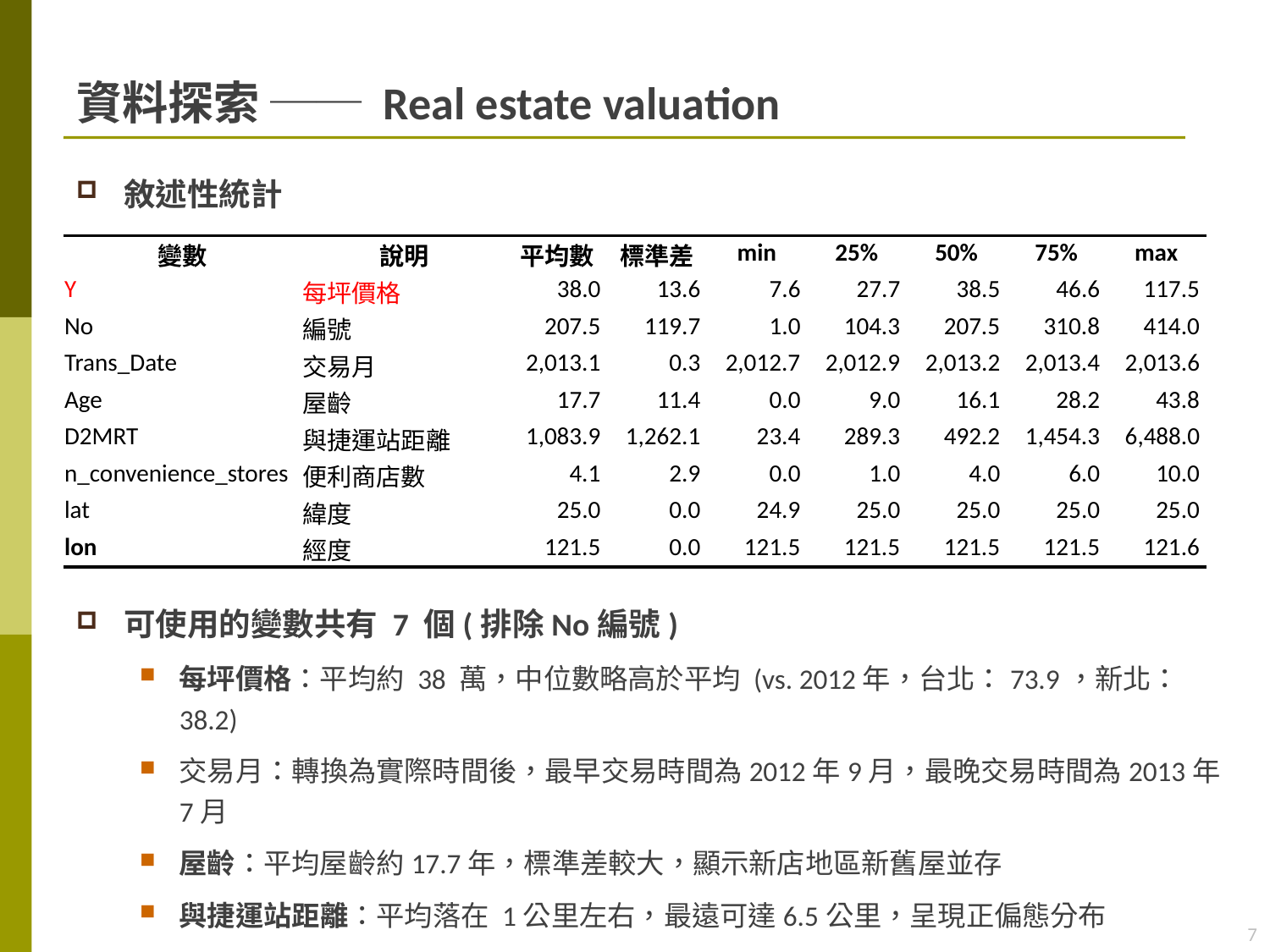

# 資料探索 ── Real estate valuation
敘述性統計

可使用的變數共有 7 個(排除No編號)
每坪價格：平均約 38 萬，中位數略高於平均 (vs. 2012年，台北：73.9，新北：38.2)
交易月：轉換為實際時間後，最早交易時間為2012年9月，最晚交易時間為2013年7月
屋齡：平均屋齡約17.7年，標準差較大，顯示新店地區新舊屋並存
與捷運站距離：平均落在 1公里左右，最遠可達6.5公里，呈現正偏態分布
便利商店數：資料並無說明半徑範圍，平均落在4.1間

| 變數 | 說明 | 平均數 | 標準差 | min | 25% | 50% | 75% | max |
| --- | --- | --- | --- | --- | --- | --- | --- | --- |
| Y | 每坪價格 | 38.0 | 13.6 | 7.6 | 27.7 | 38.5 | 46.6 | 117.5 |
| No | 編號 | 207.5 | 119.7 | 1.0 | 104.3 | 207.5 | 310.8 | 414.0 |
| Trans\_Date | 交易月 | 2,013.1 | 0.3 | 2,012.7 | 2,012.9 | 2,013.2 | 2,013.4 | 2,013.6 |
| Age | 屋齡 | 17.7 | 11.4 | 0.0 | 9.0 | 16.1 | 28.2 | 43.8 |
| D2MRT | 與捷運站距離 | 1,083.9 | 1,262.1 | 23.4 | 289.3 | 492.2 | 1,454.3 | 6,488.0 |
| n\_convenience\_stores | 便利商店數 | 4.1 | 2.9 | 0.0 | 1.0 | 4.0 | 6.0 | 10.0 |
| lat | 緯度 | 25.0 | 0.0 | 24.9 | 25.0 | 25.0 | 25.0 | 25.0 |
| lon | 經度 | 121.5 | 0.0 | 121.5 | 121.5 | 121.5 | 121.5 | 121.6 |
7